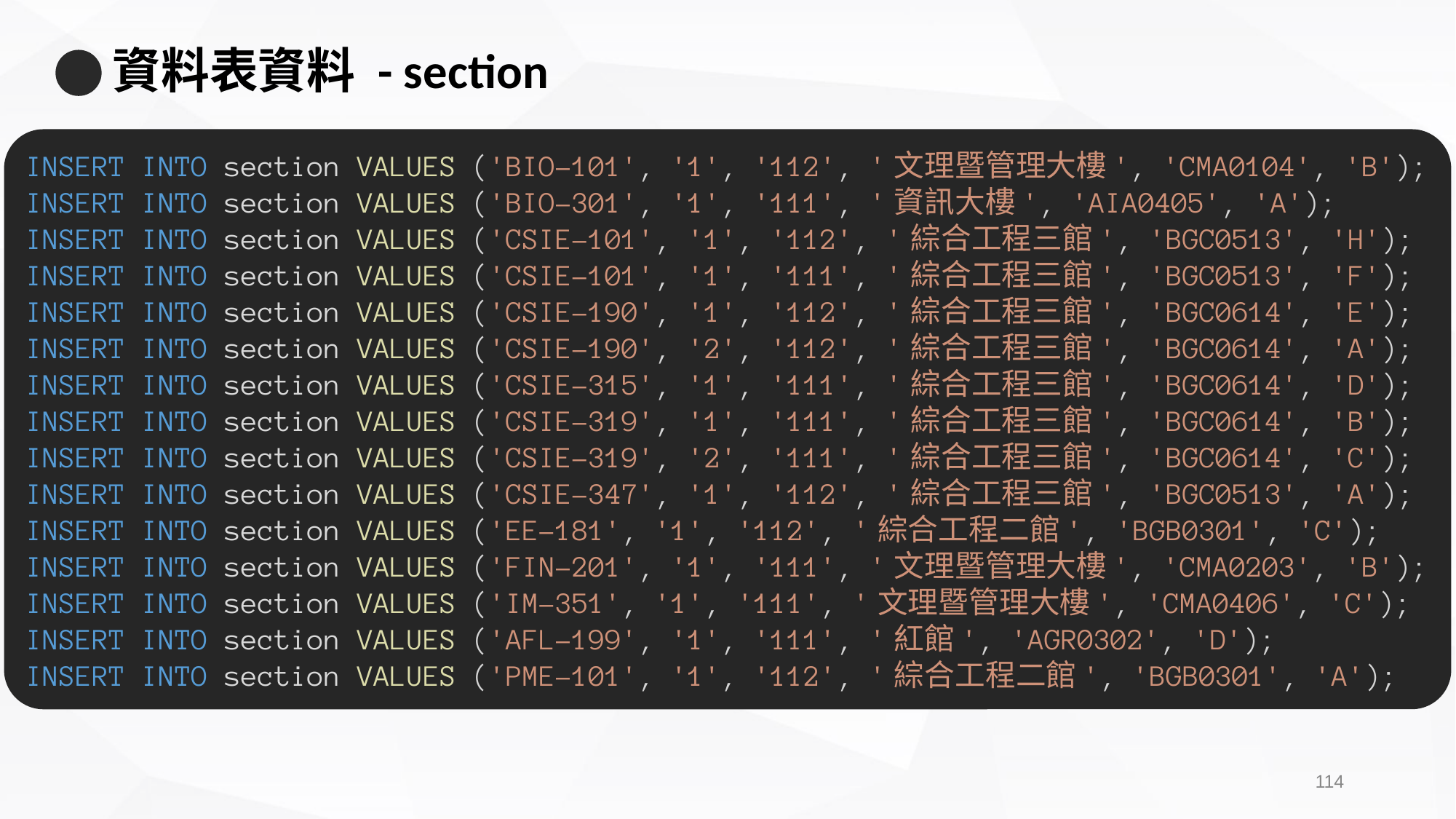

# 資料表資料 - section
INSERT INTO section VALUES ('BIO-101', '1', '112', '文理暨管理大樓', 'CMA0104', 'B');
INSERT INTO section VALUES ('BIO-301', '1', '111', '資訊大樓', 'AIA0405', 'A');
INSERT INTO section VALUES ('CSIE-101', '1', '112', '綜合工程三館', 'BGC0513', 'H');
INSERT INTO section VALUES ('CSIE-101', '1', '111', '綜合工程三館', 'BGC0513', 'F');
INSERT INTO section VALUES ('CSIE-190', '1', '112', '綜合工程三館', 'BGC0614', 'E');
INSERT INTO section VALUES ('CSIE-190', '2', '112', '綜合工程三館', 'BGC0614', 'A');
INSERT INTO section VALUES ('CSIE-315', '1', '111', '綜合工程三館', 'BGC0614', 'D');
INSERT INTO section VALUES ('CSIE-319', '1', '111', '綜合工程三館', 'BGC0614', 'B');
INSERT INTO section VALUES ('CSIE-319', '2', '111', '綜合工程三館', 'BGC0614', 'C');
INSERT INTO section VALUES ('CSIE-347', '1', '112', '綜合工程三館', 'BGC0513', 'A');
INSERT INTO section VALUES ('EE-181', '1', '112', '綜合工程二館', 'BGB0301', 'C');
INSERT INTO section VALUES ('FIN-201', '1', '111', '文理暨管理大樓', 'CMA0203', 'B');
INSERT INTO section VALUES ('IM-351', '1', '111', '文理暨管理大樓', 'CMA0406', 'C');
INSERT INTO section VALUES ('AFL-199', '1', '111', '紅館', 'AGR0302', 'D');
INSERT INTO section VALUES ('PME-101', '1', '112', '綜合工程二館', 'BGB0301', 'A');
114